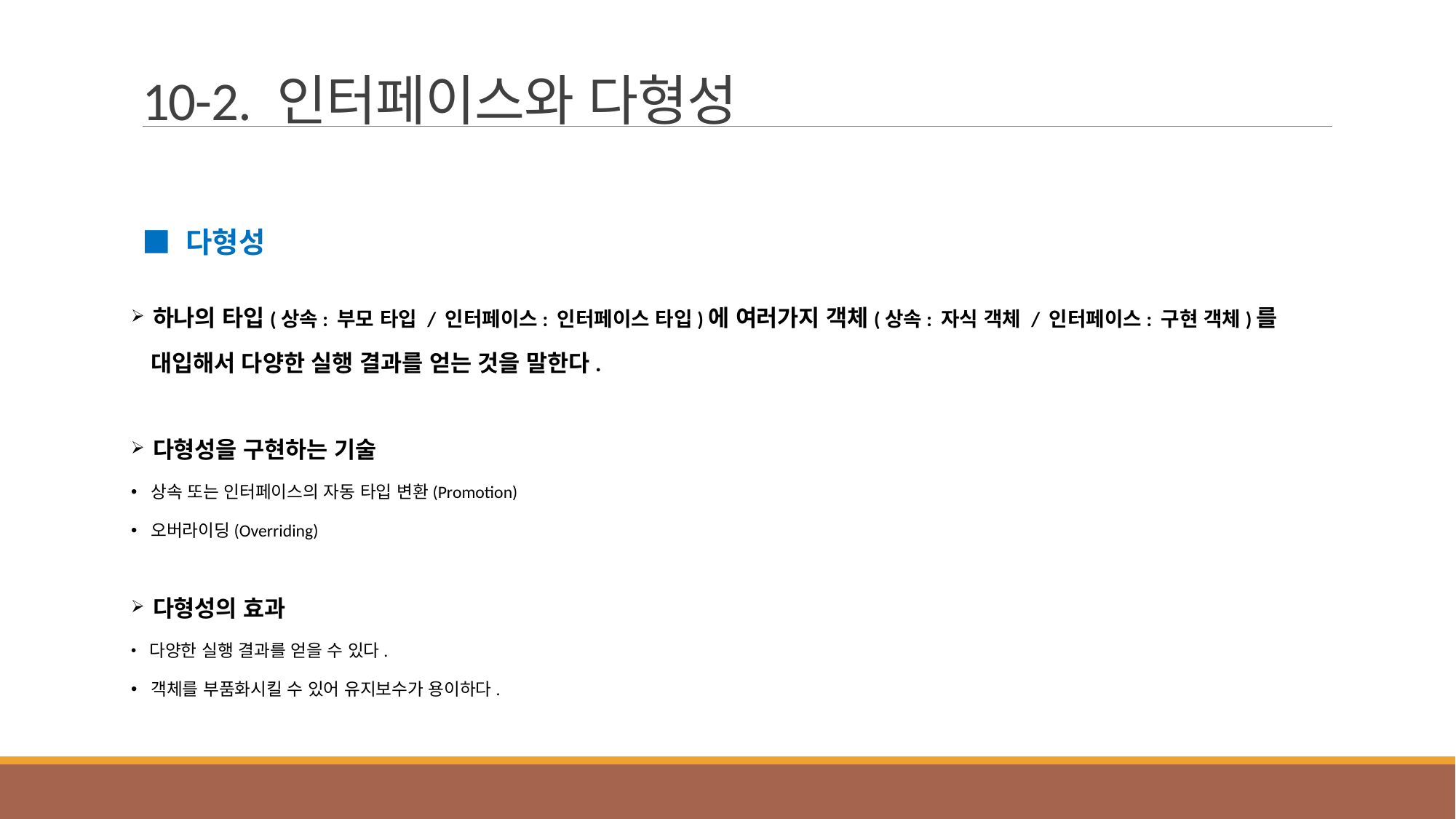

# 10-2. 인터페이스와 다형성
■ 다형성

 하나의 타입(상속: 부모 타입 / 인터페이스: 인터페이스 타입)에 여러가지 객체(상속: 자식 객체 / 인터페이스: 구현 객체)를
   대입해서 다양한 실행 결과를 얻는 것을 말한다.

 다형성을 구현하는 기술
 상속 또는 인터페이스의 자동 타입 변환(Promotion)
 오버라이딩(Overriding)

 다형성의 효과
 다양한 실행 결과를 얻을 수 있다.
 객체를 부품화시킬 수 있어 유지보수가 용이하다.